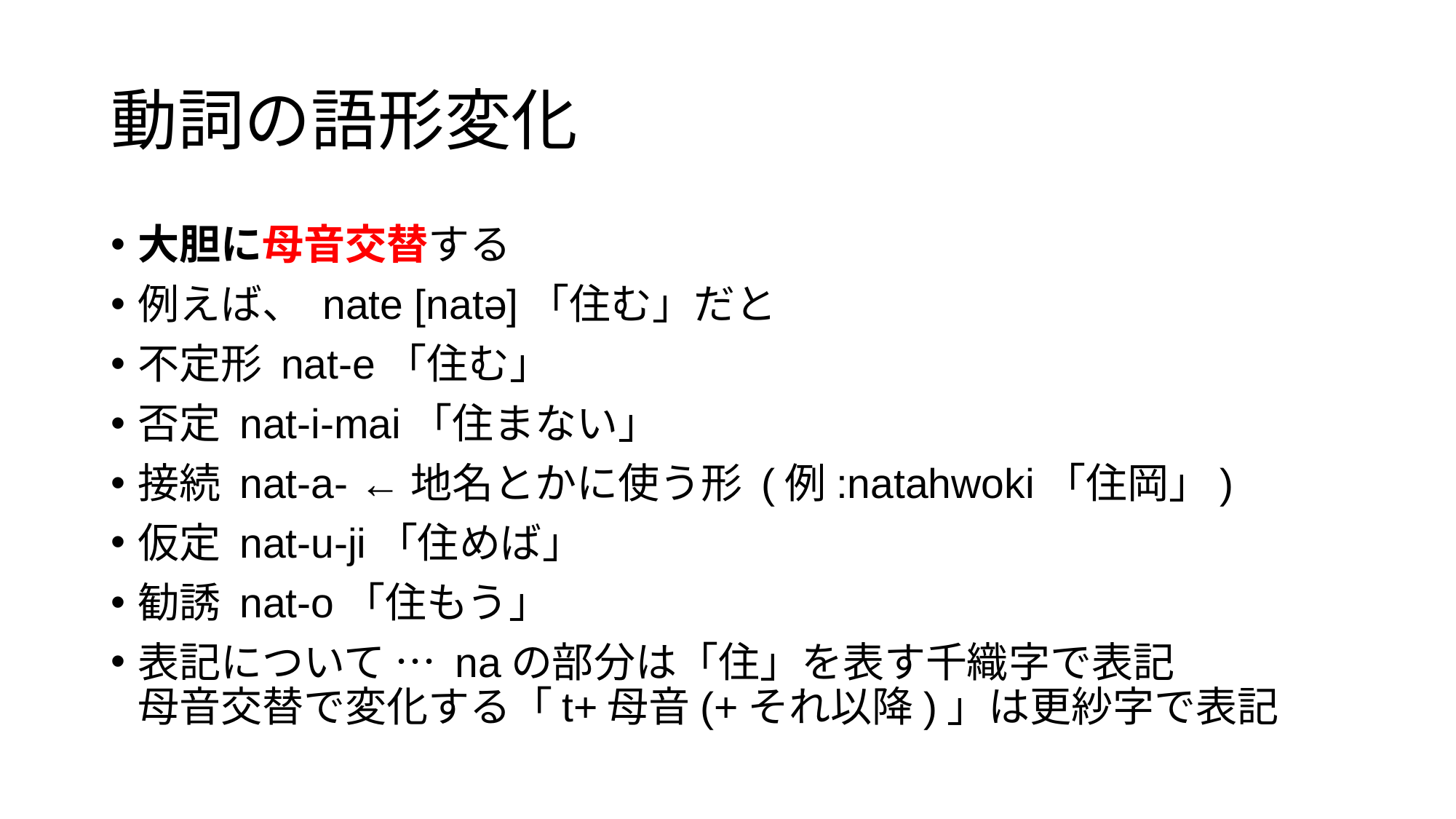

# 動詞の語形変化
大胆に母音交替する
例えば、 nate [natə]「住む」だと
不定形 nat-e「住む」
否定 nat-i-mai「住まない」
接続 nat-a- ←地名とかに使う形 (例:natahwoki「住岡」)
仮定 nat-u-ji「住めば」
勧誘 nat-o「住もう」
表記について … naの部分は「住」を表す千織字で表記
母音交替で変化する「t+母音(+それ以降)」は更紗字で表記